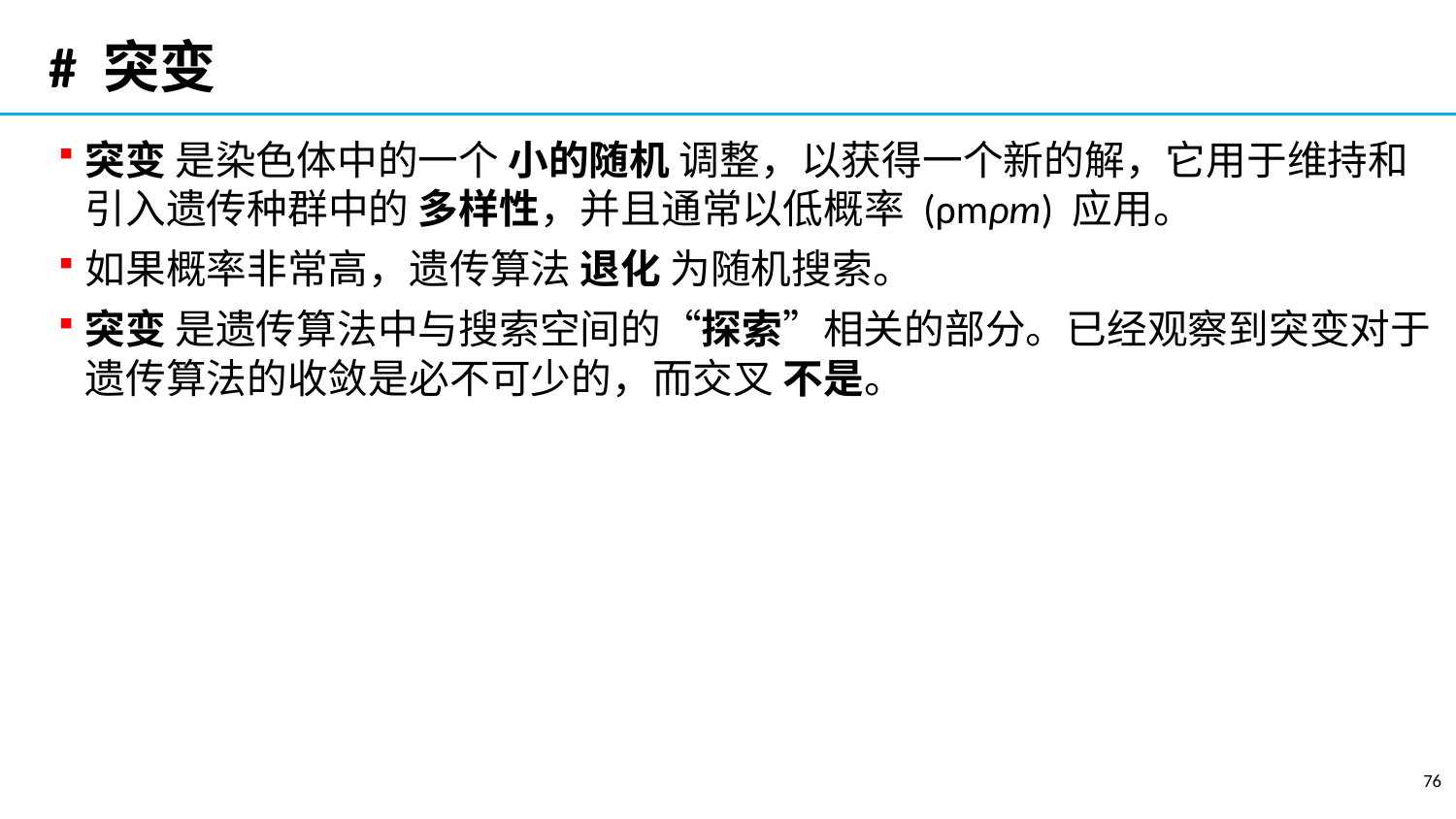

# # 突变

突变 是染色体中的一个 小的随机 调整，以获得一个新的解，它用于维持和引入遗传种群中的 多样性，并且通常以低概率 (ρmρm​) 应用。
如果概率非常高，遗传算法 退化 为随机搜索。
突变 是遗传算法中与搜索空间的“探索”相关的部分。已经观察到突变对于遗传算法的收敛是必不可少的，而交叉 不是。
76